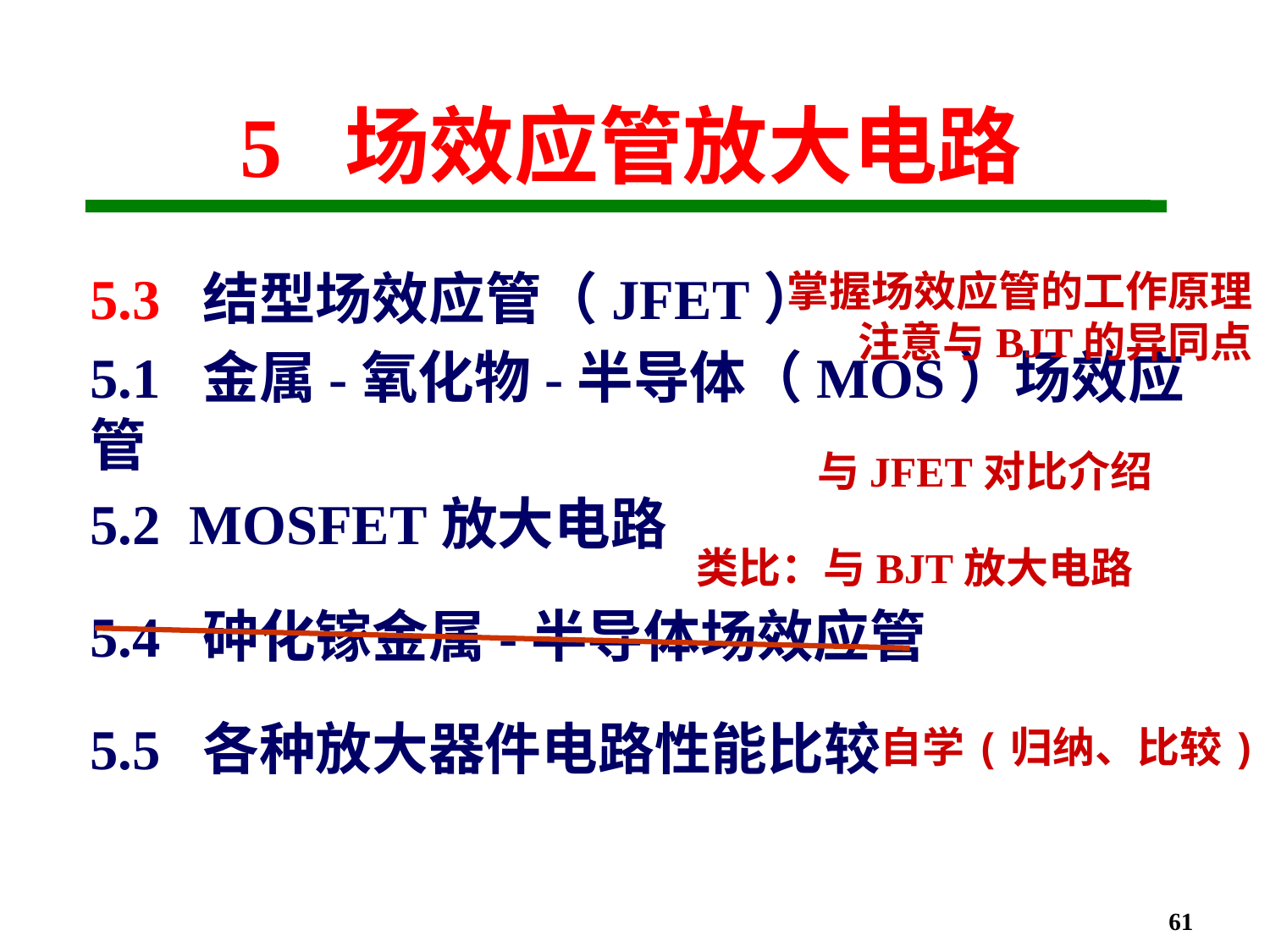

# 5  场效应管放大电路

掌握场效应管的工作原理
注意与BJT的异同点
5.3  结型场效应管（JFET）
5.1  金属-氧化物-半导体（MOS）场效应管
与JFET对比介绍
5.2  MOSFET放大电路
类比：与BJT放大电路
5.4  砷化镓金属-半导体场效应管

5.5  各种放大器件电路性能比较
自学(归纳、比较)
61